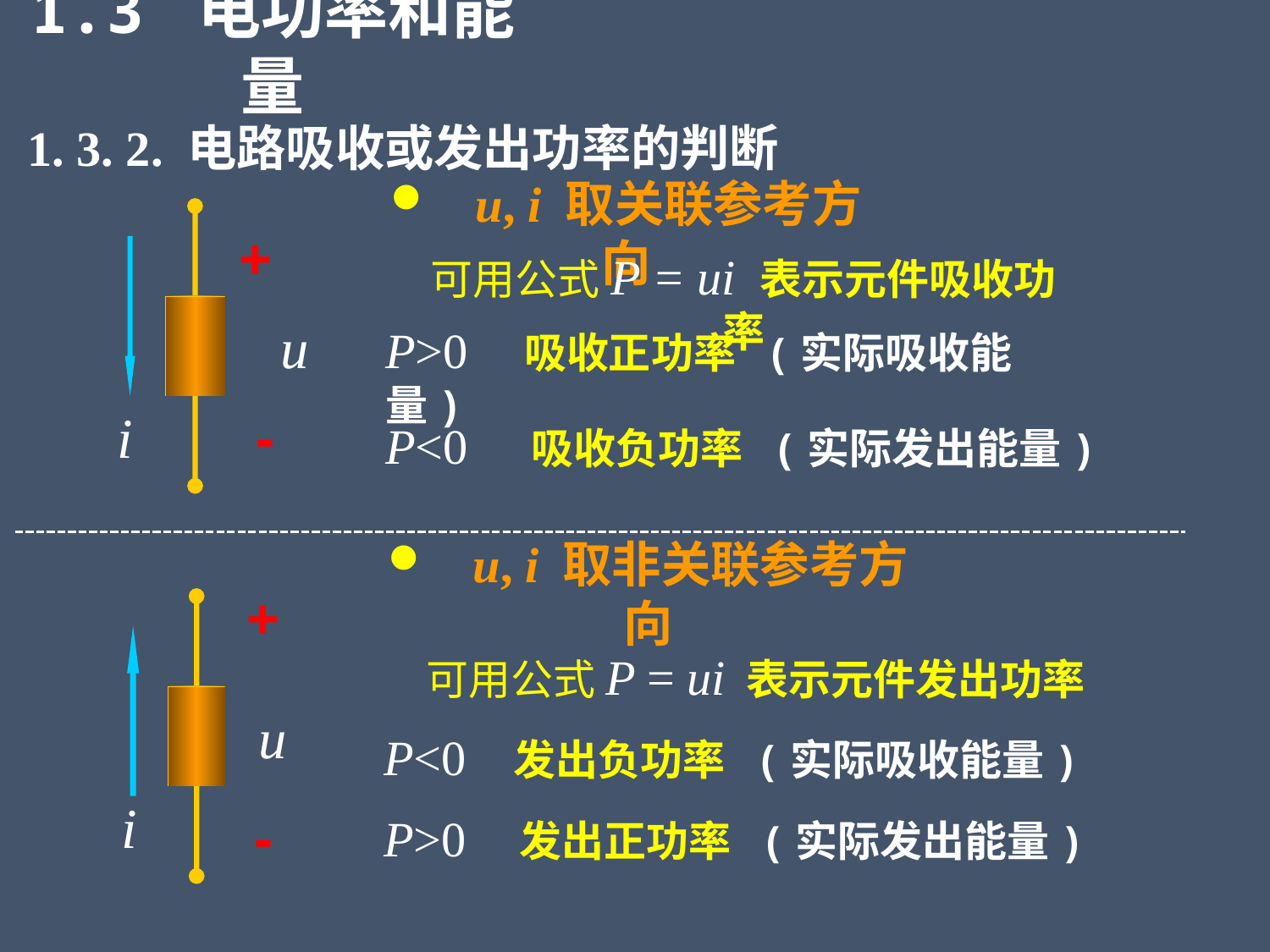

1.3 电功率和能量
1. 3. 2. 电路吸收或发出功率的判断
    u, i 取关联参考方向

+

u
i
-
可用公式P = ui 表示元件吸收功率
P>0     吸收正功率  (实际吸收能量)
P<0     吸收负功率  (实际发出能量)
    u, i 取非关联参考方向
+

u
i
-
可用公式P = ui 表示元件发出功率
P<0    发出负功率  (实际吸收能量)
P>0     发出正功率  (实际发出能量)